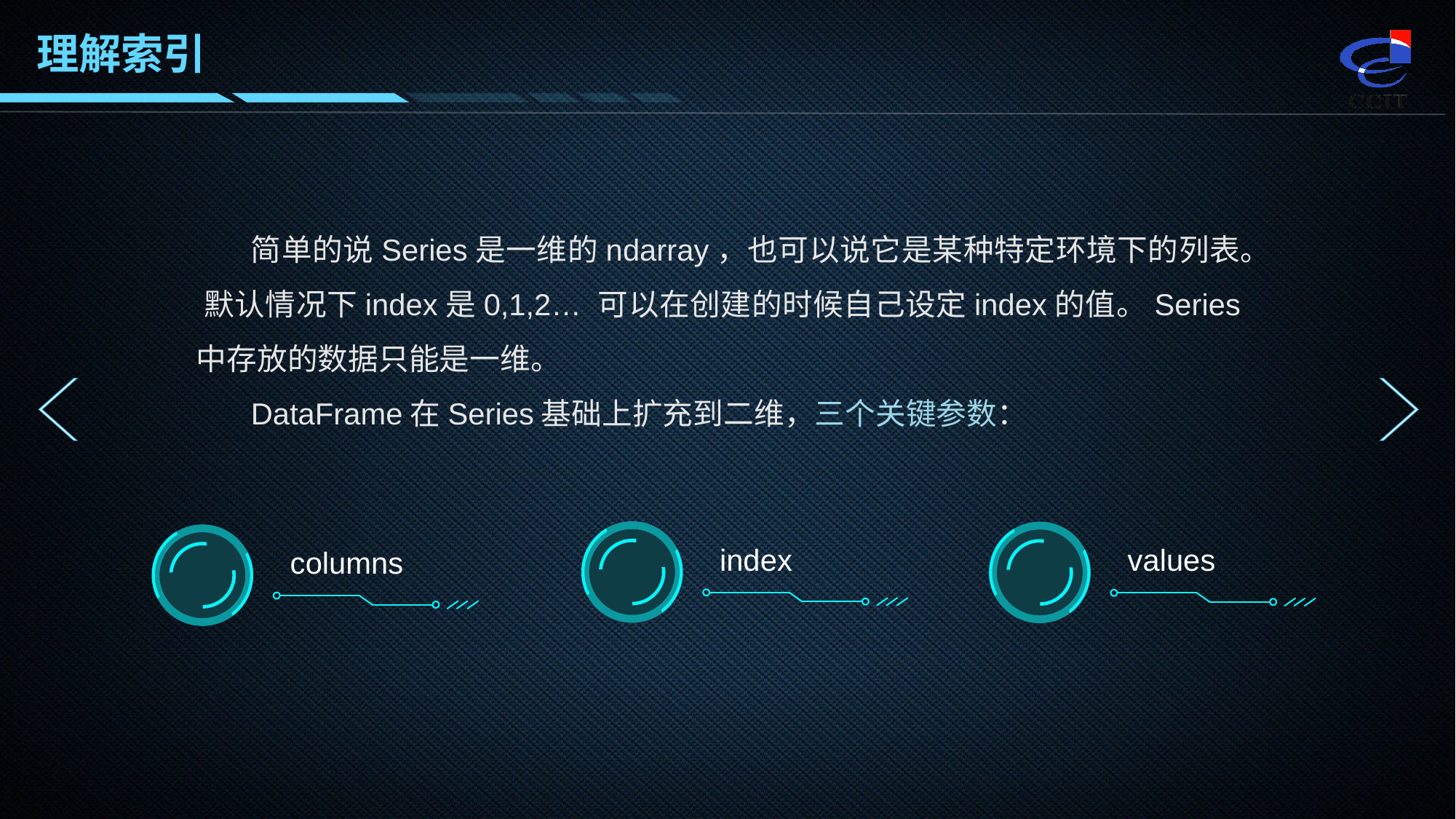

理解索引
简单的说Series是一维的ndarray，也可以说它是某种特定环境下的列表。 默认情况下index是0,1,2… 可以在创建的时候自己设定index的值。Series 中存放的数据只能是一维。
DataFrame在Series基础上扩充到二维，三个关键参数：

index

values

columns